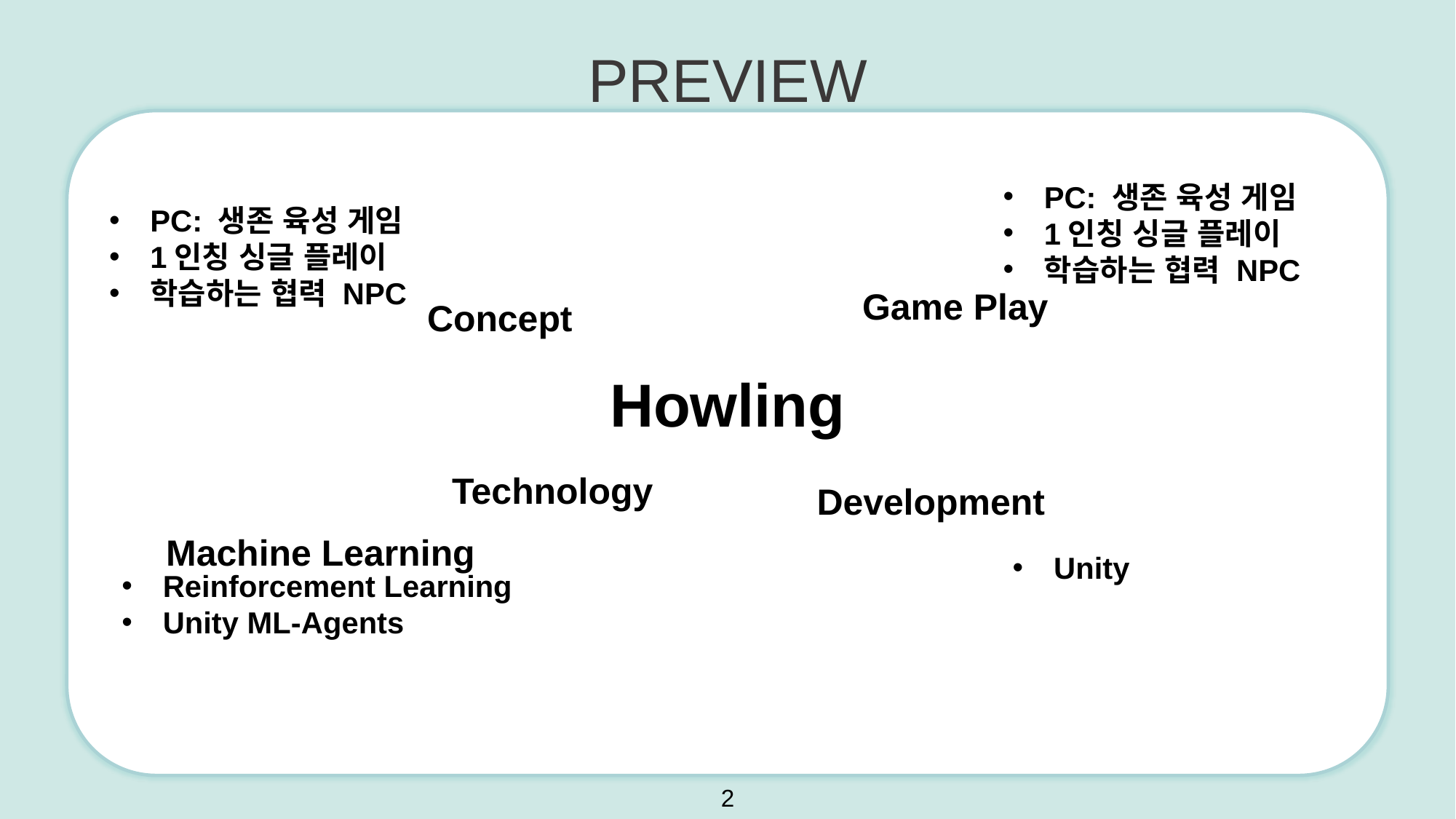

PREVIEW
Machine Learning
PC: 생존 육성 게임
1인칭 싱글 플레이
학습하는 협력 NPC
PC: 생존 육성 게임
1인칭 싱글 플레이
학습하는 협력 NPC
Game Play
Concept
Howling
Technology
Development
Machine Learning
Unity

Reinforcement Learning
Unity ML-Agents
2